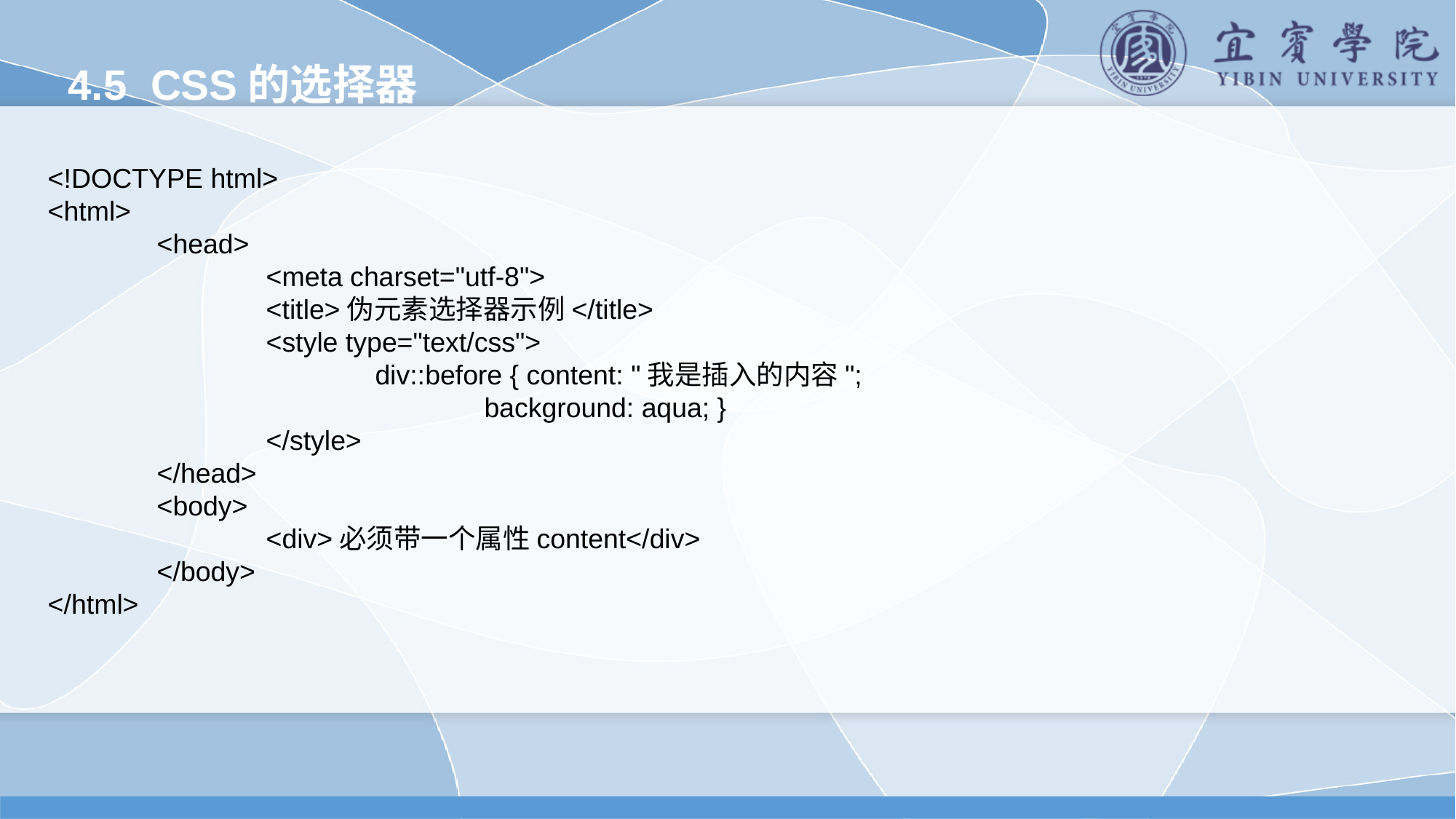

4.5  CSS的选择器
<!DOCTYPE html>
<html>
	<head>
		<meta charset="utf-8">
		<title>伪元素选择器示例</title>
		<style type="text/css">
			div::before { content: "我是插入的内容";
				background: aqua; }
		</style>
	</head>
	<body>
		<div>必须带一个属性content</div>
	</body>
</html>